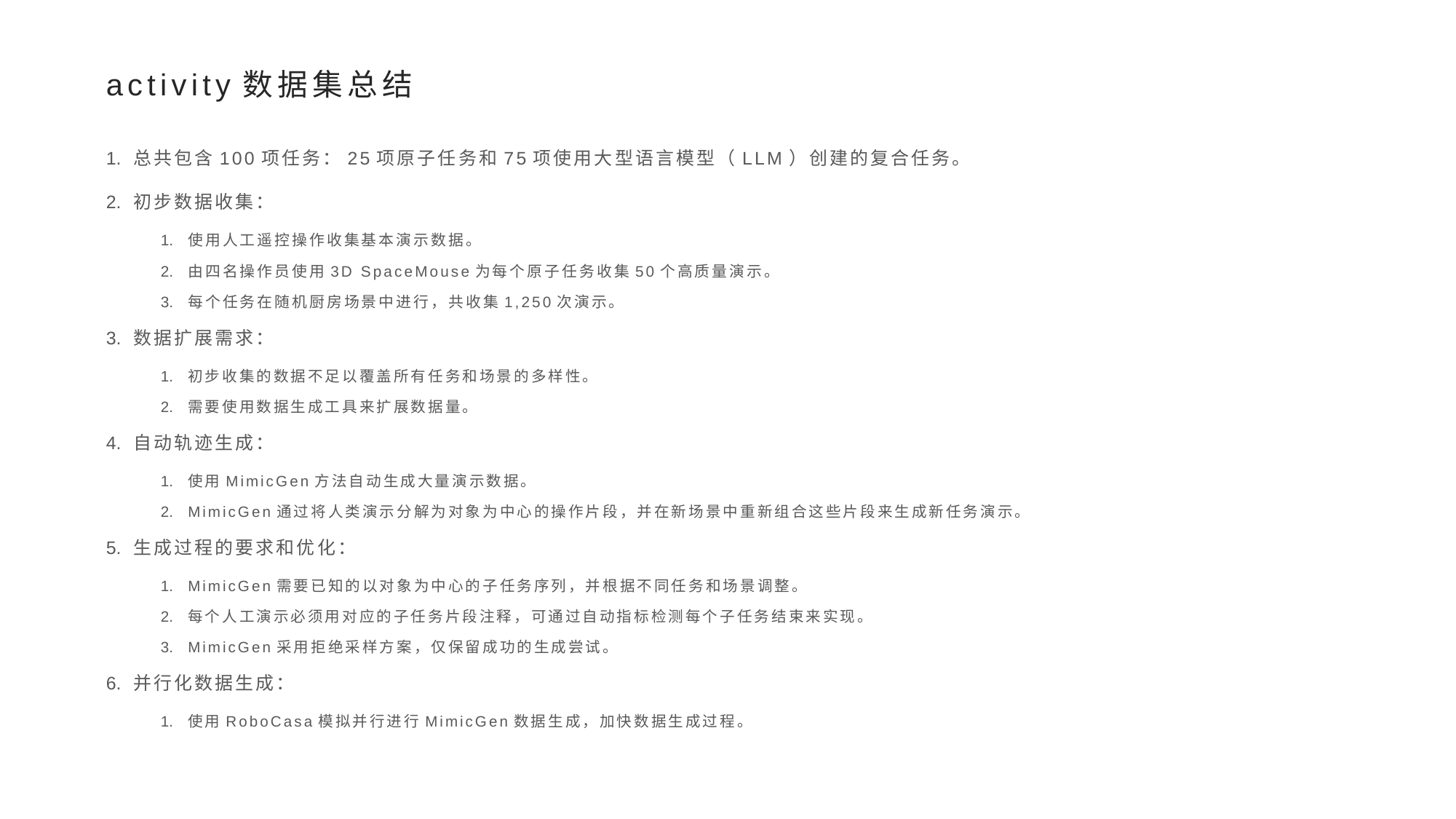

# activity数据集总结
总共包含100项任务：25项原子任务和75项使用大型语言模型（LLM）创建的复合任务。
初步数据收集：
使用人工遥控操作收集基本演示数据。
由四名操作员使用3D SpaceMouse为每个原子任务收集50个高质量演示。
每个任务在随机厨房场景中进行，共收集1,250次演示。
数据扩展需求：
初步收集的数据不足以覆盖所有任务和场景的多样性。
需要使用数据生成工具来扩展数据量。
自动轨迹生成：
使用MimicGen方法自动生成大量演示数据。
MimicGen通过将人类演示分解为对象为中心的操作片段，并在新场景中重新组合这些片段来生成新任务演示。
生成过程的要求和优化：
MimicGen需要已知的以对象为中心的子任务序列，并根据不同任务和场景调整。
每个人工演示必须用对应的子任务片段注释，可通过自动指标检测每个子任务结束来实现。
MimicGen采用拒绝采样方案，仅保留成功的生成尝试。
并行化数据生成：
使用RoboCasa模拟并行进行MimicGen数据生成，加快数据生成过程。